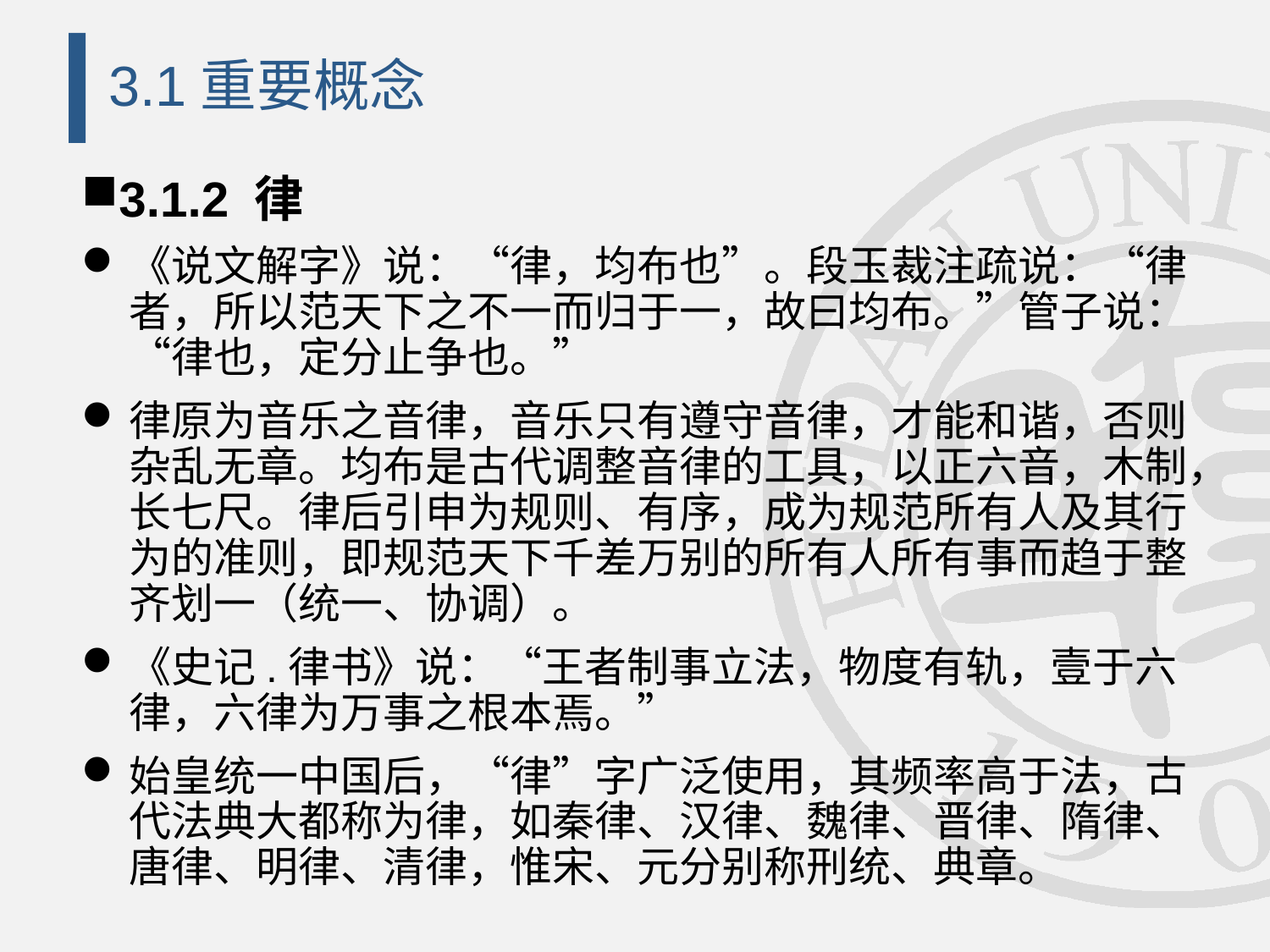

# 3.1重要概念
3.1.2 律
《说文解字》说：“律，均布也”。段玉裁注疏说：“律者，所以范天下之不一而归于一，故曰均布。”管子说：“律也，定分止争也。”
律原为音乐之音律，音乐只有遵守音律，才能和谐，否则杂乱无章。均布是古代调整音律的工具，以正六音，木制，长七尺。律后引申为规则、有序，成为规范所有人及其行为的准则，即规范天下千差万别的所有人所有事而趋于整齐划一（统一、协调）。
《史记.律书》说：“王者制事立法，物度有轨，壹于六律，六律为万事之根本焉。”
始皇统一中国后，“律”字广泛使用，其频率高于法，古代法典大都称为律，如秦律、汉律、魏律、晋律、隋律、唐律、明律、清律，惟宋、元分别称刑统、典章。